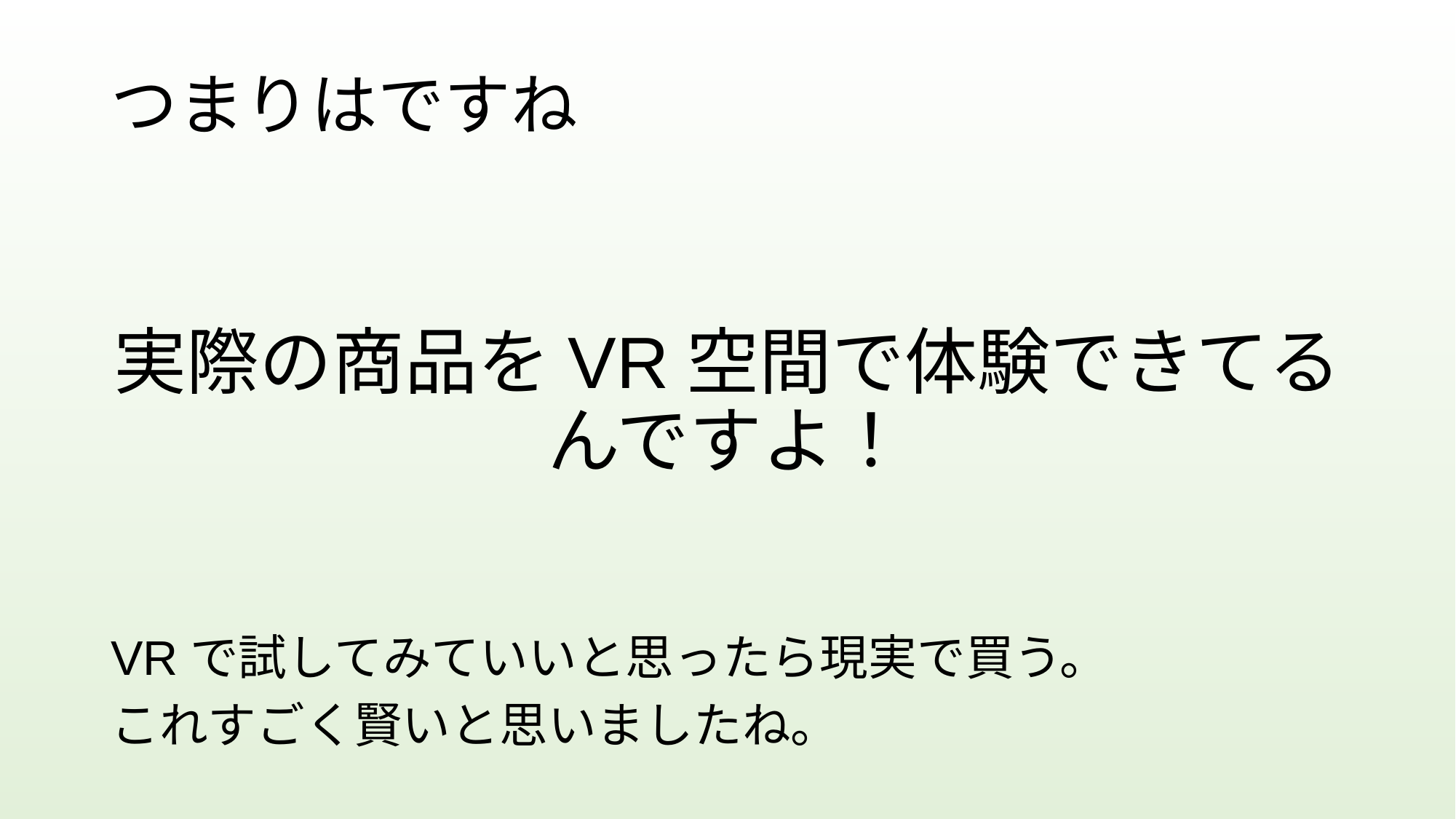

# つまりはですね

実際の商品をVR空間で体験できてるんですよ！

VRで試してみていいと思ったら現実で買う。
これすごく賢いと思いましたね。